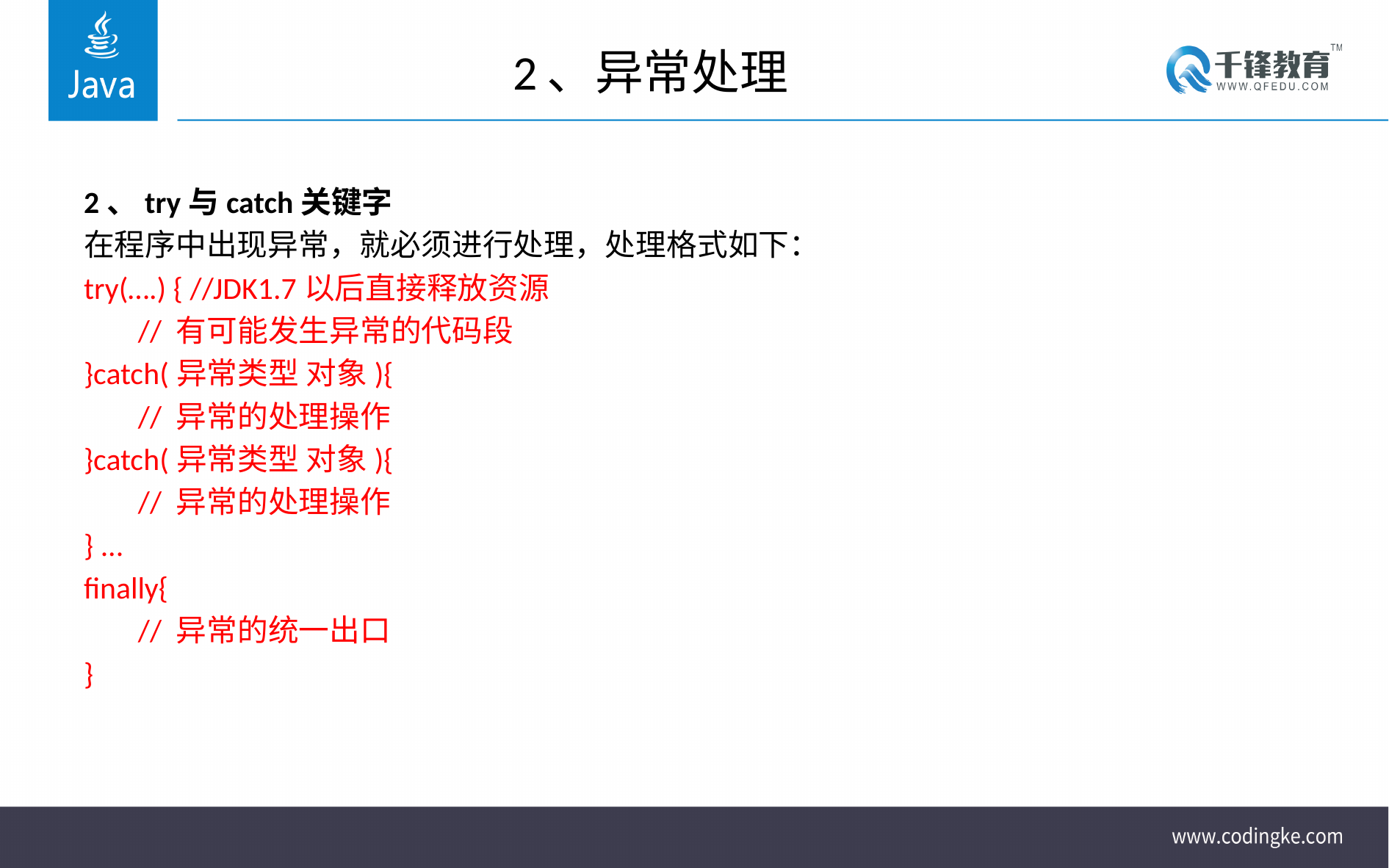

# 2、异常处理
2、try与catch关键字
在程序中出现异常，就必须进行处理，处理格式如下：
try(….) { //JDK1.7以后直接释放资源
	// 有可能发生异常的代码段
}catch(异常类型 对象){
	// 异常的处理操作
}catch(异常类型 对象){
	// 异常的处理操作
} ...
finally{
	// 异常的统一出口
}